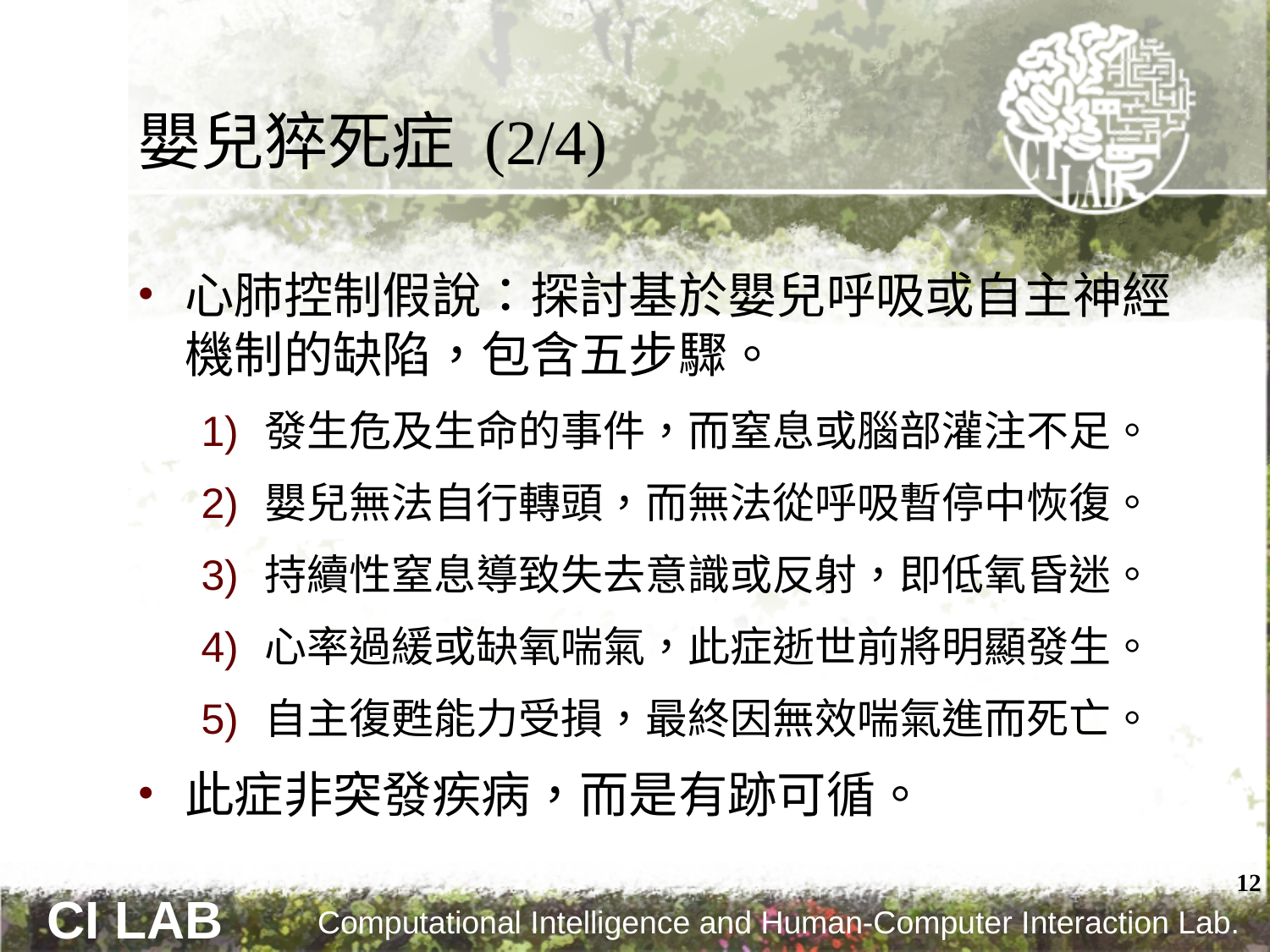

# 嬰兒猝死症 (2/4)
心肺控制假說：探討基於嬰兒呼吸或自主神經機制的缺陷，包含五步驟。
發生危及生命的事件，而窒息或腦部灌注不足。
嬰兒無法自行轉頭，而無法從呼吸暫停中恢復。
持續性窒息導致失去意識或反射，即低氧昏迷。
心率過緩或缺氧喘氣，此症逝世前將明顯發生。
自主復甦能力受損，最終因無效喘氣進而死亡。
此症非突發疾病，而是有跡可循。
12